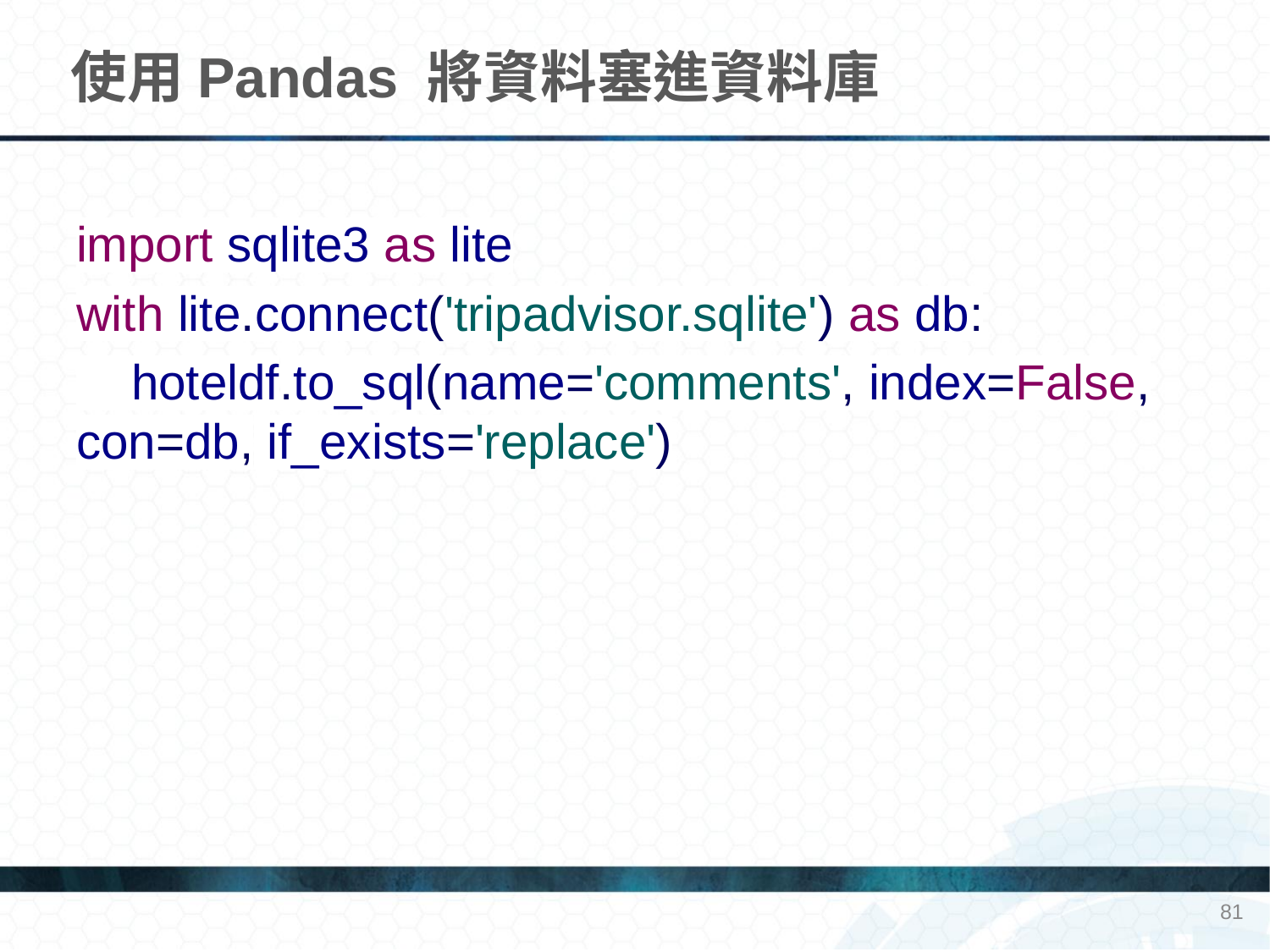

# 使用Pandas 將資料塞進資料庫
import sqlite3 as lite
with lite.connect('tripadvisor.sqlite') as db:
    hoteldf.to_sql(name='comments', index=False, con=db, if_exists='replace')
81